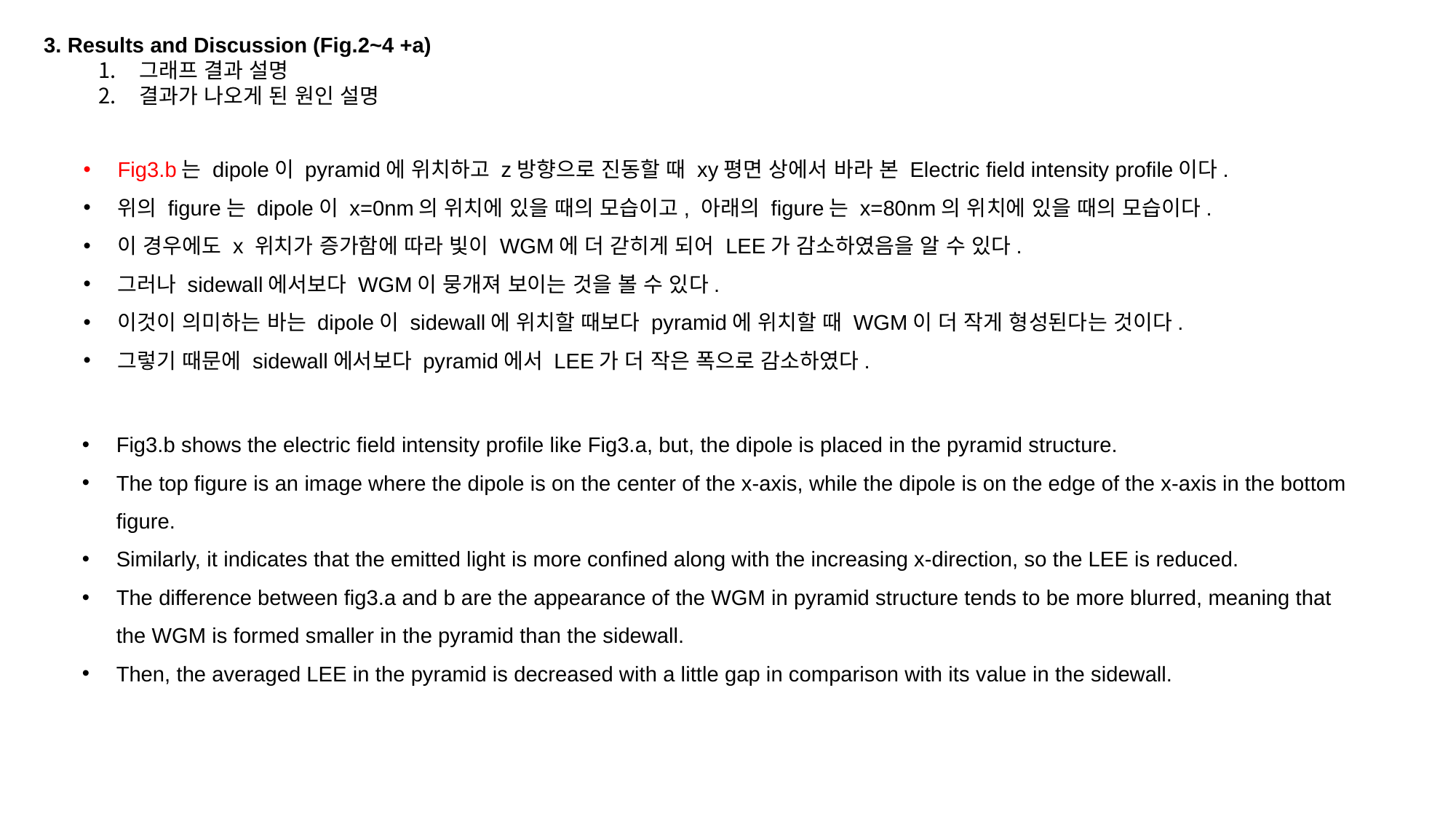

3. Results and Discussion (Fig.2~4 +a)
그래프 결과 설명
결과가 나오게 된 원인 설명
Fig3.b는 dipole이 pyramid에 위치하고 z방향으로 진동할 때 xy평면 상에서 바라 본 Electric ﬁeld intensity proﬁle이다.
위의 figure는 dipole이 x=0nm의 위치에 있을 때의 모습이고, 아래의 figure는 x=80nm의 위치에 있을 때의 모습이다.
이 경우에도 x 위치가 증가함에 따라 빛이 WGM에 더 갇히게 되어 LEE가 감소하였음을 알 수 있다.
그러나 sidewall에서보다 WGM이 뭉개져 보이는 것을 볼 수 있다.
이것이 의미하는 바는 dipole이 sidewall에 위치할 때보다 pyramid에 위치할 때 WGM이 더 작게 형성된다는 것이다.
그렇기 때문에 sidewall에서보다 pyramid에서 LEE가 더 작은 폭으로 감소하였다.
Fig3.b shows the electric field intensity profile like Fig3.a, but, the dipole is placed in the pyramid structure.
The top figure is an image where the dipole is on the center of the x-axis, while the dipole is on the edge of the x-axis in the bottom figure.
Similarly, it indicates that the emitted light is more confined along with the increasing x-direction, so the LEE is reduced.
The difference between fig3.a and b are the appearance of the WGM in pyramid structure tends to be more blurred, meaning that the WGM is formed smaller in the pyramid than the sidewall.
Then, the averaged LEE in the pyramid is decreased with a little gap in comparison with its value in the sidewall.